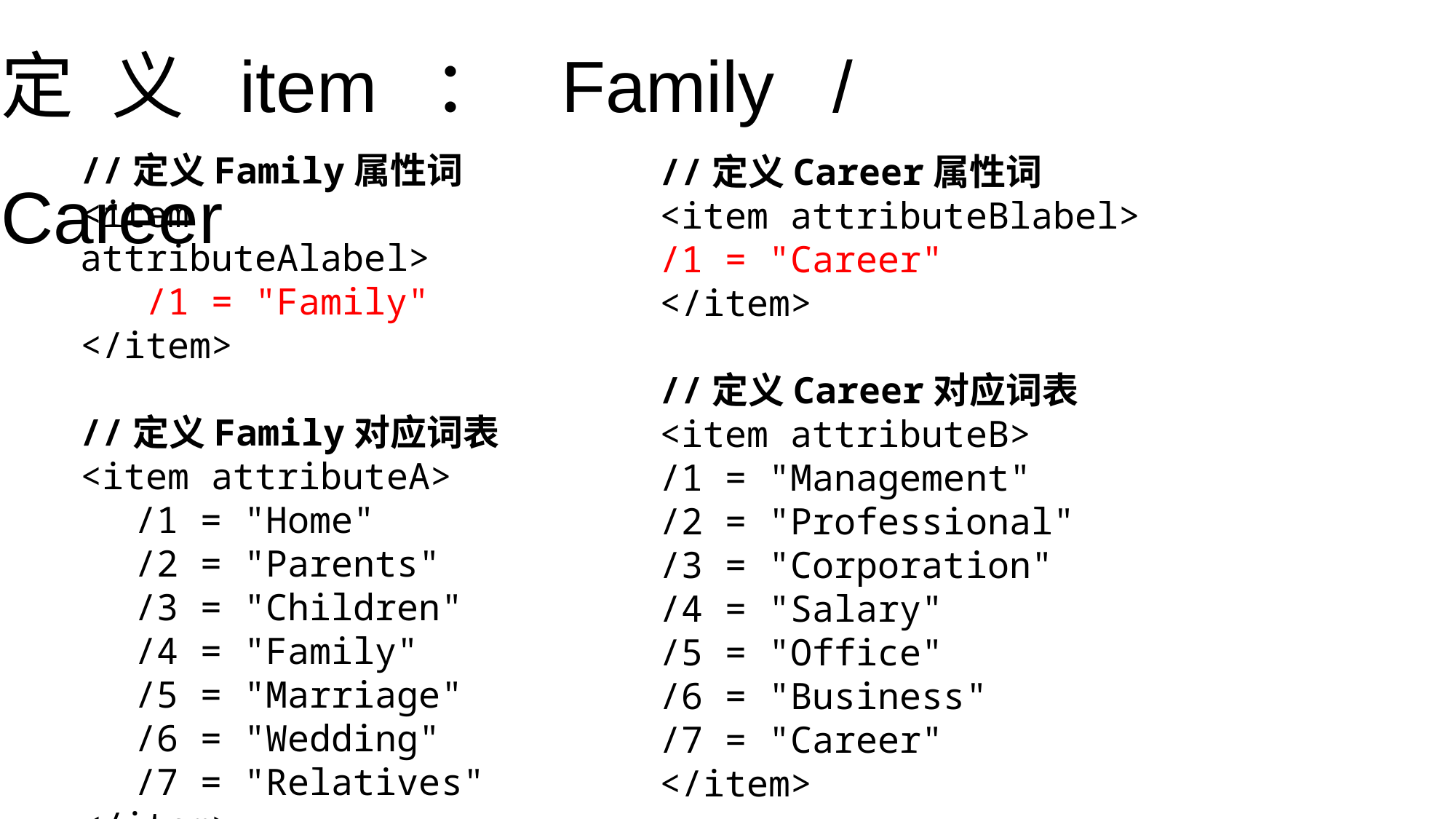

定义item：Family / Career
//定义Family属性词
<item attributeAlabel>
   /1 = "Family"
</item>

//定义Family对应词表
<item attributeA>
/1 = "Home"
/2 = "Parents"
/3 = "Children"
/4 = "Family"
/5 = "Marriage"
/6 = "Wedding"
/7 = "Relatives"
</item>
//定义Career属性词
<item attributeBlabel>
/1 = "Career"
</item>

//定义Career对应词表
<item attributeB>
/1 = "Management"
/2 = "Professional"
/3 = "Corporation"
/4 = "Salary"
/5 = "Office"
/6 = "Business"
/7 = "Career"
</item>